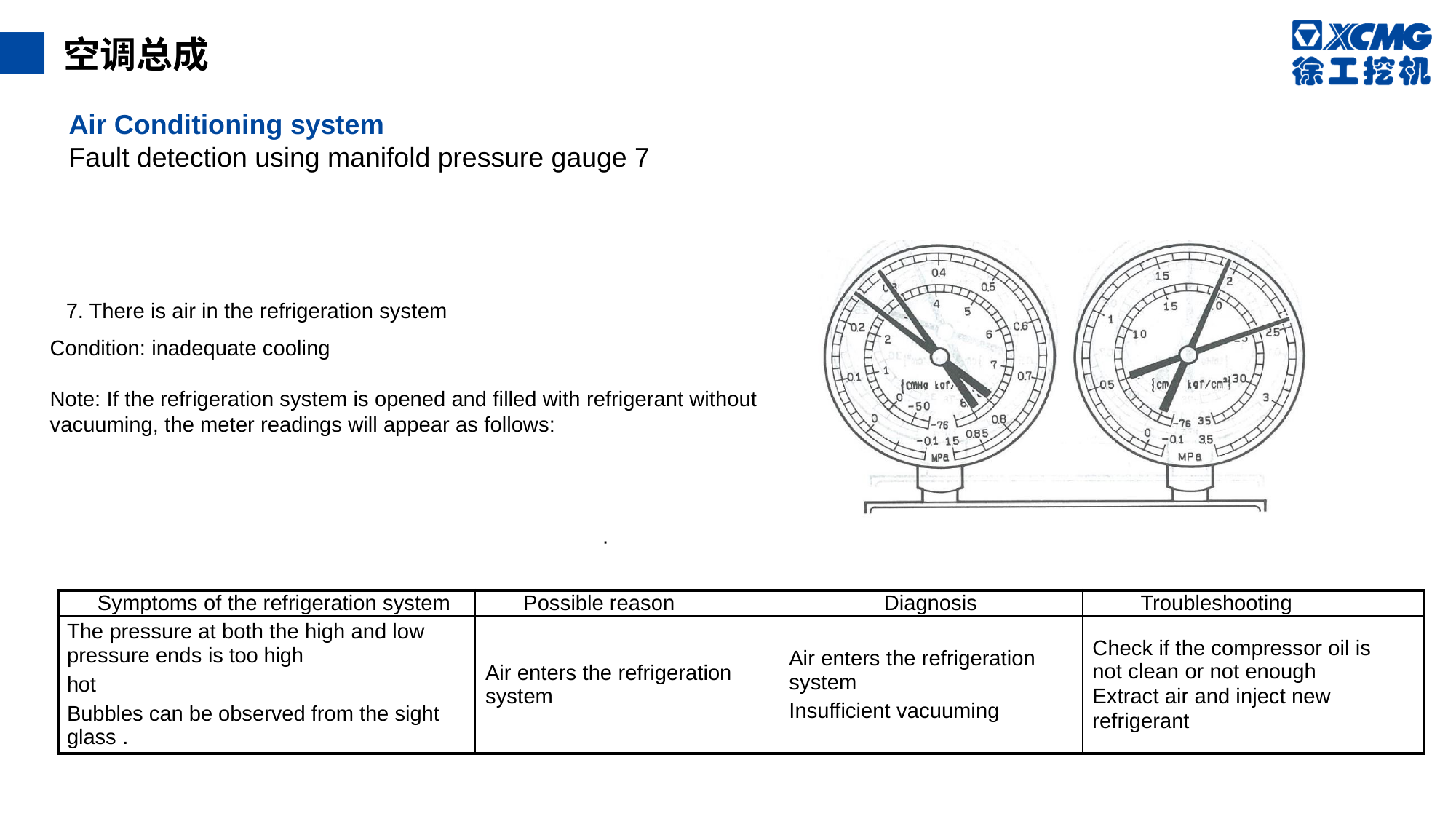

空调总成

Air Conditioning system
Fault detection using manifold pressure gauge 7

7. There is air in the refrigeration system
Condition: inadequate cooling

Note: If the refrigeration system is opened and filled with refrigerant without vacuuming, the meter readings will appear as follows:
·
| Symptoms of the refrigeration system | Possible reason | Diagnosis | Troubleshooting |
| --- | --- | --- | --- |
| The pressure at both the high and low pressure ends is too high hot Bubbles can be observed from the sight glass . | Air enters the refrigeration system | Air enters the refrigeration system Insufficient vacuuming | Check if the compressor oil is not clean or not enough Extract air and inject new refrigerant |